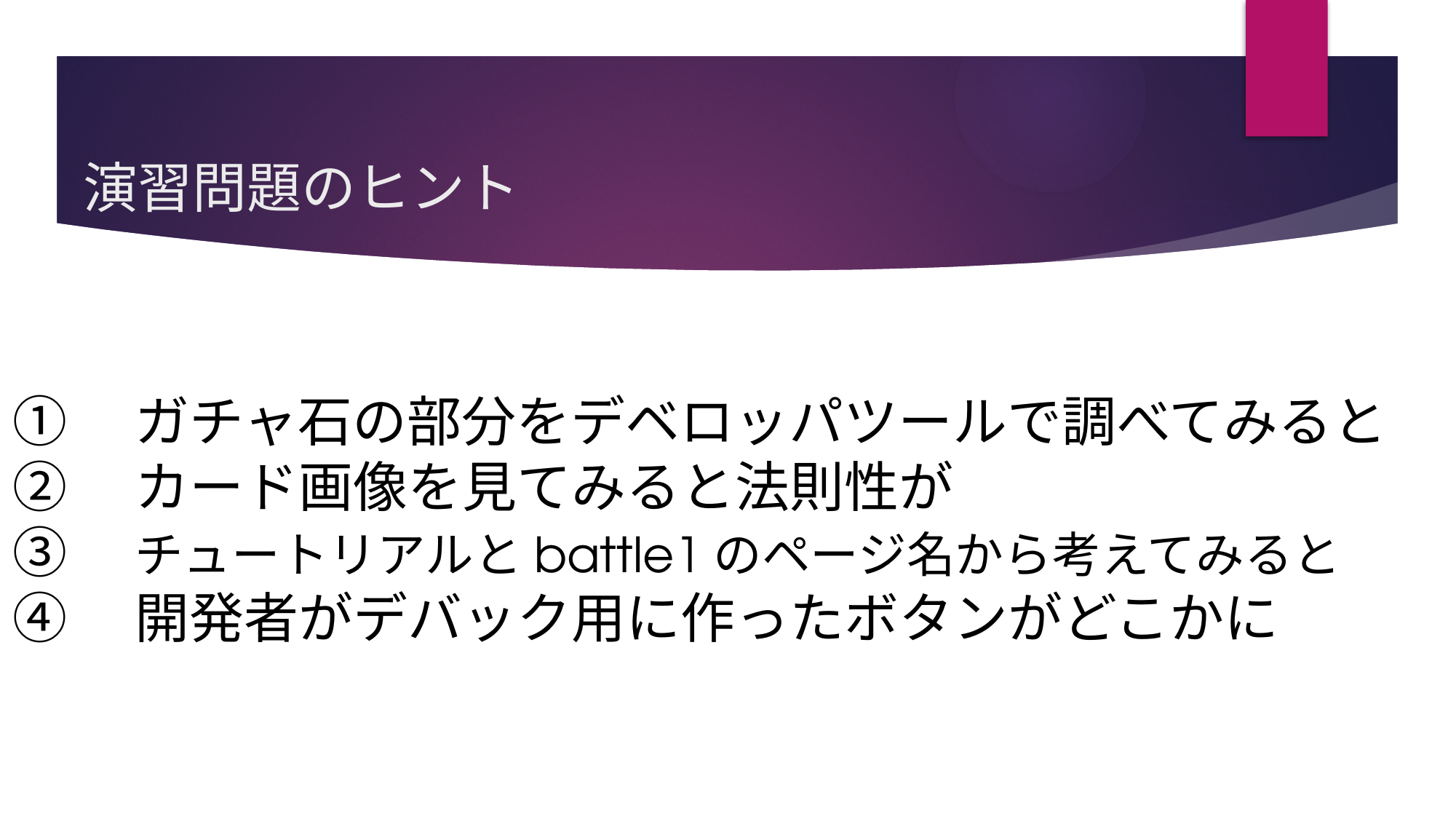

# 演習問題のヒント
24
①　ガチャ石の部分をデベロッパツールで調べてみると
②　カード画像を見てみると法則性が
③　チュートリアルとbattle1のページ名から考えてみると
④　開発者がデバック用に作ったボタンがどこかに